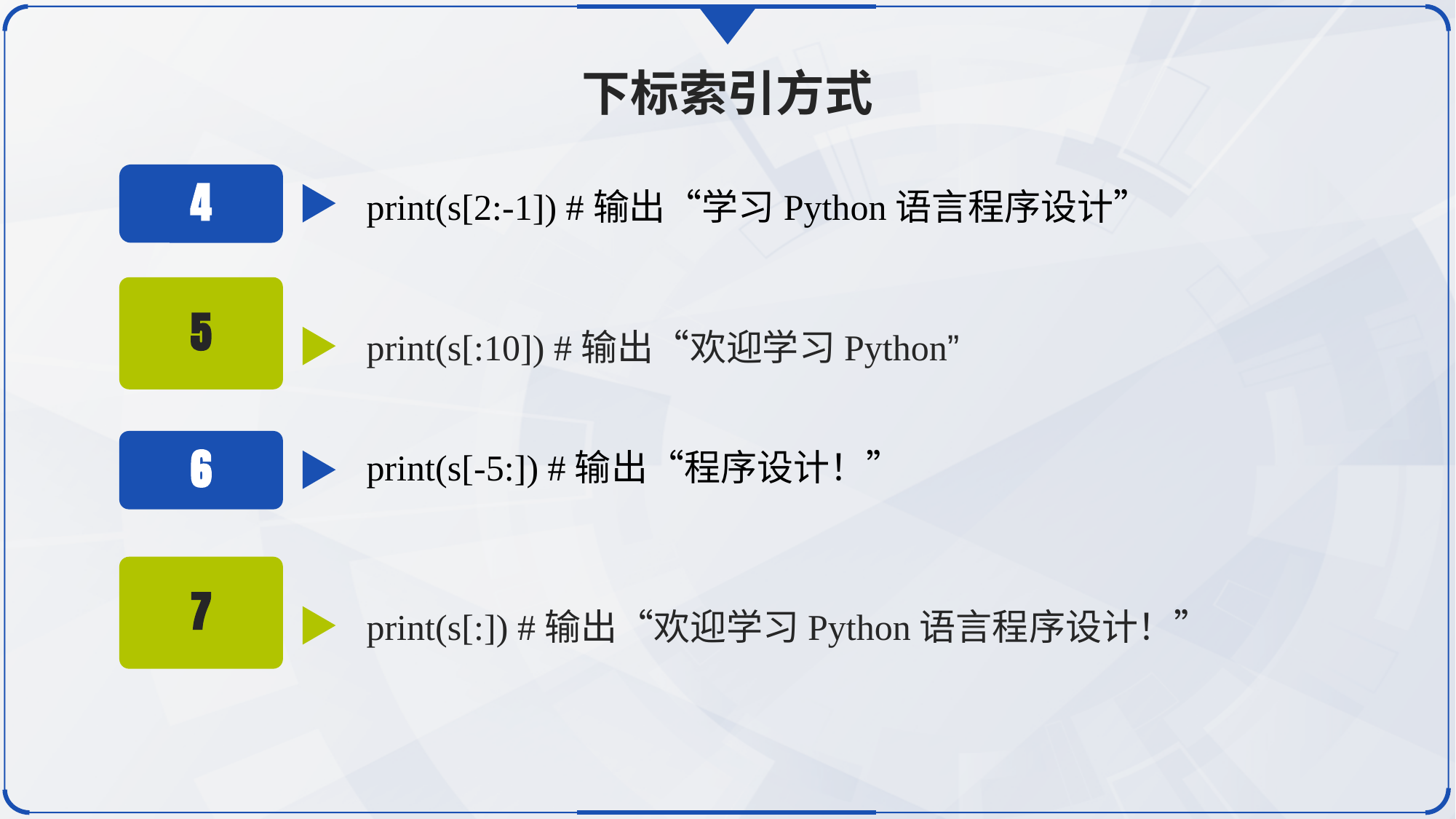

下标索引方式

4
print(s[2:-1]) #输出“学习Python语言程序设计”

5
print(s[:10]) #输出“欢迎学习Python”

6
print(s[-5:]) #输出“程序设计！”

7
print(s[:]) #输出“欢迎学习Python语言程序设计！”